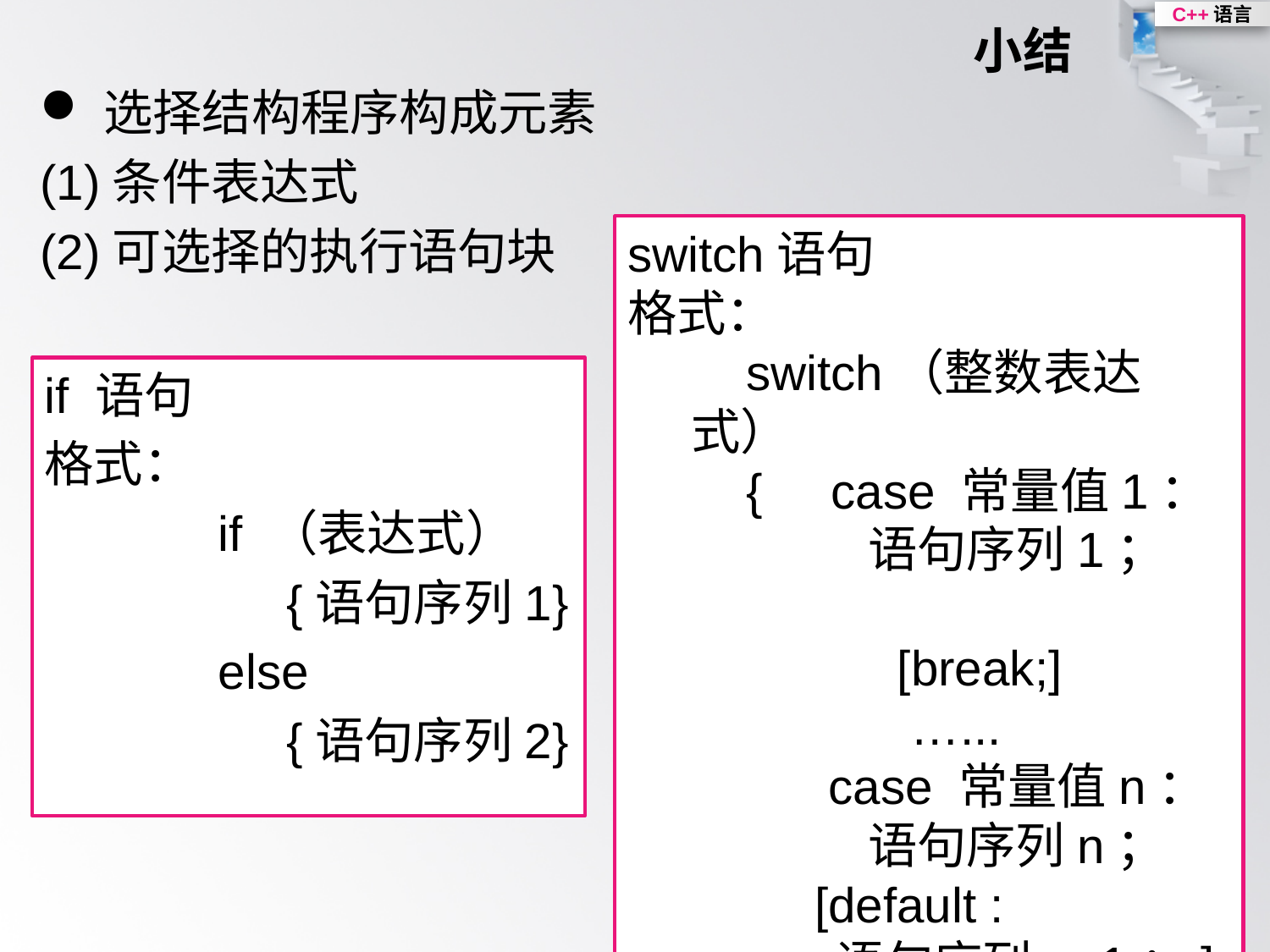

# 小结
选择结构程序构成元素
(1)条件表达式
(2)可选择的执行语句块
switch语句
格式：
    switch（整数表达式）
    {     case 常量值1：
               语句序列1；
               [break;]
                …...
          case 常量值n：
               语句序列n；
         [default :
            语句序列n+1；]
    }
if 语句
格式：
        if （表达式）
             {语句序列1}
        else
             {语句序列2}
31